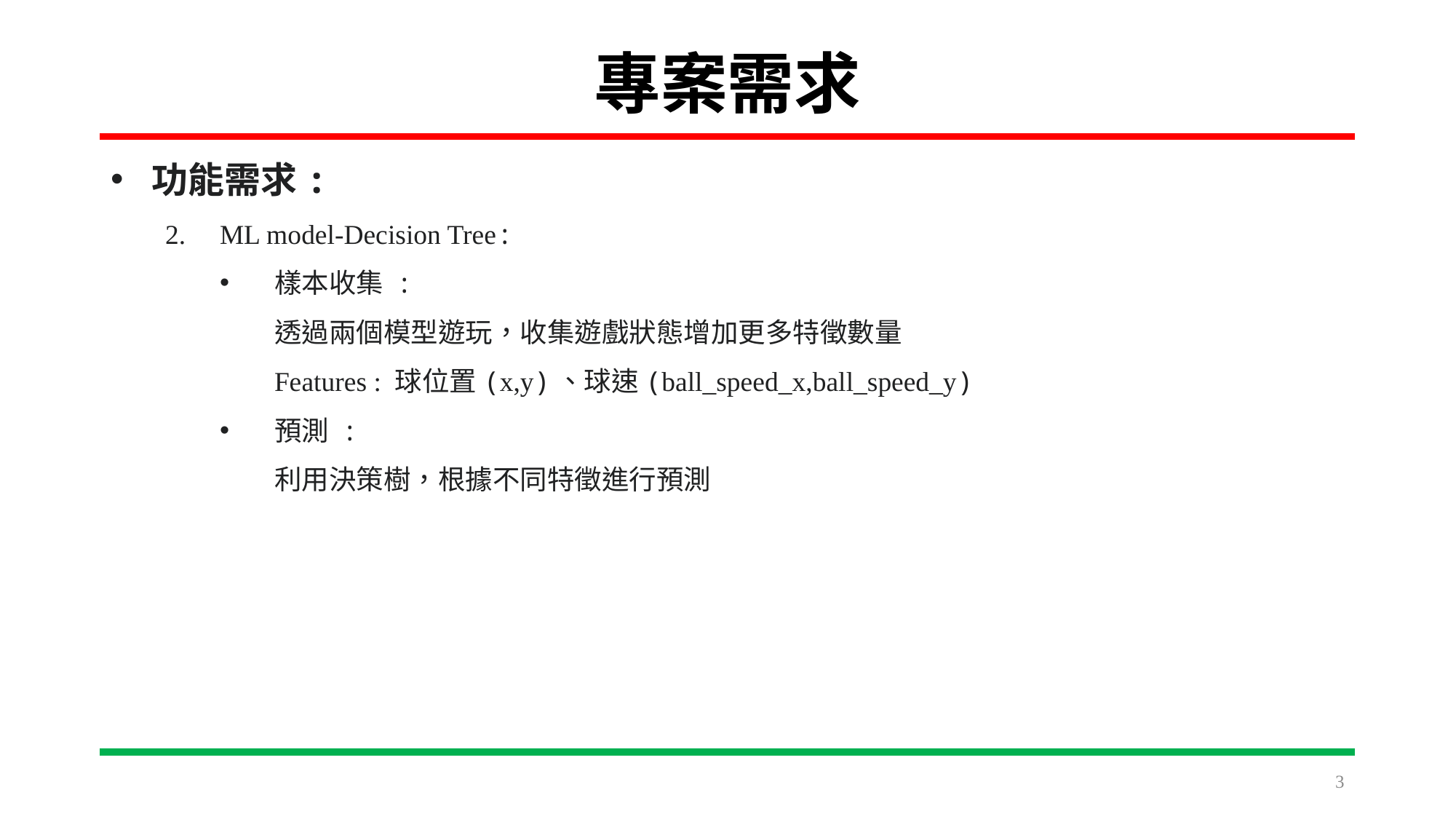

# 專案需求
功能需求:
ML model-Decision Tree:
樣本收集 :
透過兩個模型遊玩，收集遊戲狀態增加更多特徵數量
Features : 球位置(x,y)、球速(ball_speed_x,ball_speed_y)
預測 :
利用決策樹，根據不同特徵進行預測

3